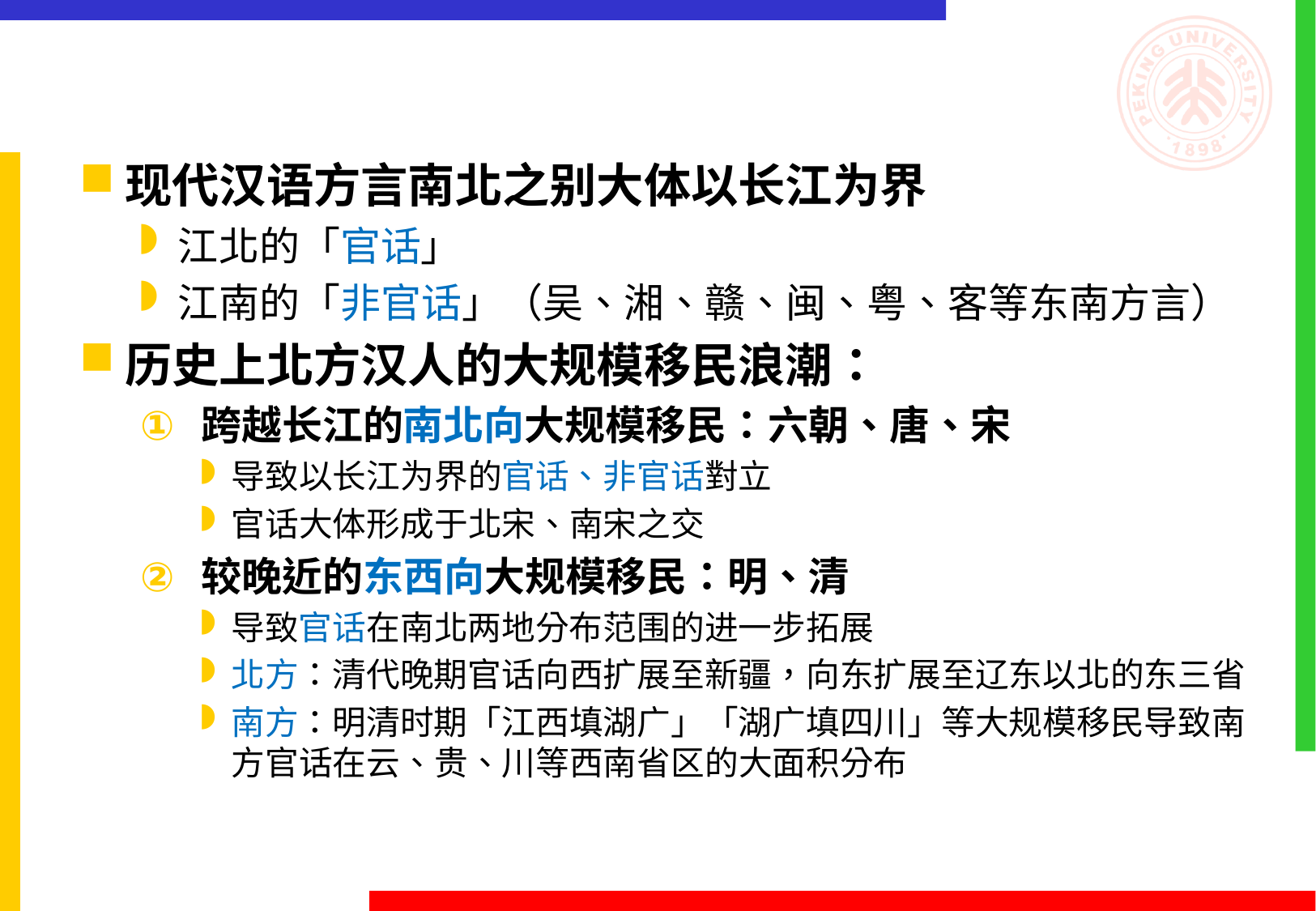

#
现代汉语方言南北之别大体以长江为界
江北的「官话」
江南的「非官话」（吴、湘、赣、闽、粤、客等东南方言）
历史上北方汉人的大规模移民浪潮：
跨越长江的南北向大规模移民：六朝、唐、宋
导致以长江为界的官话、非官话對立
官话大体形成于北宋、南宋之交
较晚近的东西向大规模移民：明、清
导致官话在南北两地分布范围的进一步拓展
北方：清代晚期官话向西扩展至新疆，向东扩展至辽东以北的东三省
南方：明清时期「江西填湖广」「湖广填四川」等大规模移民导致南方官话在云、贵、川等西南省区的大面积分布